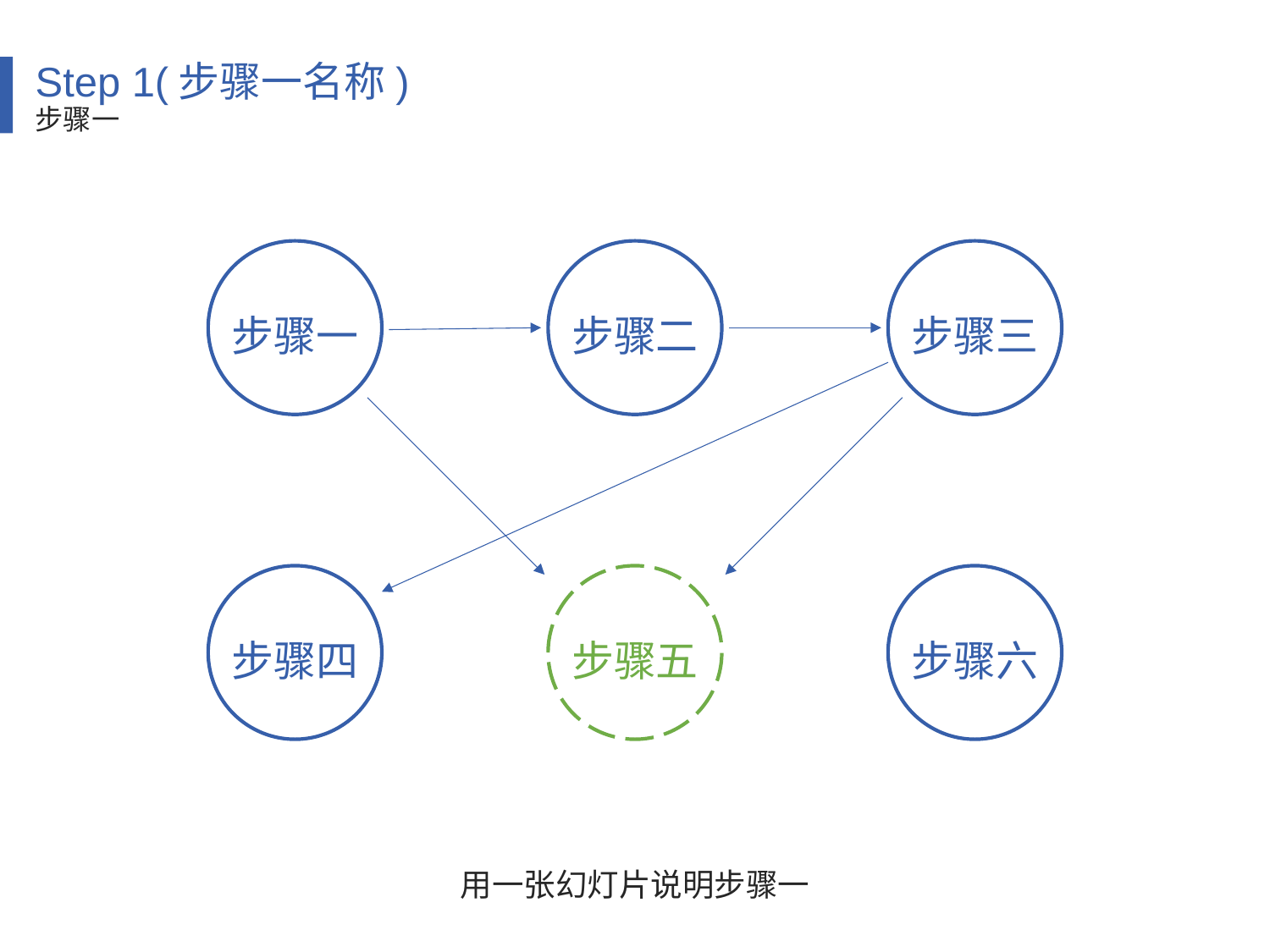

Step 1(步骤一名称)
步骤一

步骤一

步骤二

步骤三

步骤四

步骤五

步骤六
用一张幻灯片说明步骤一